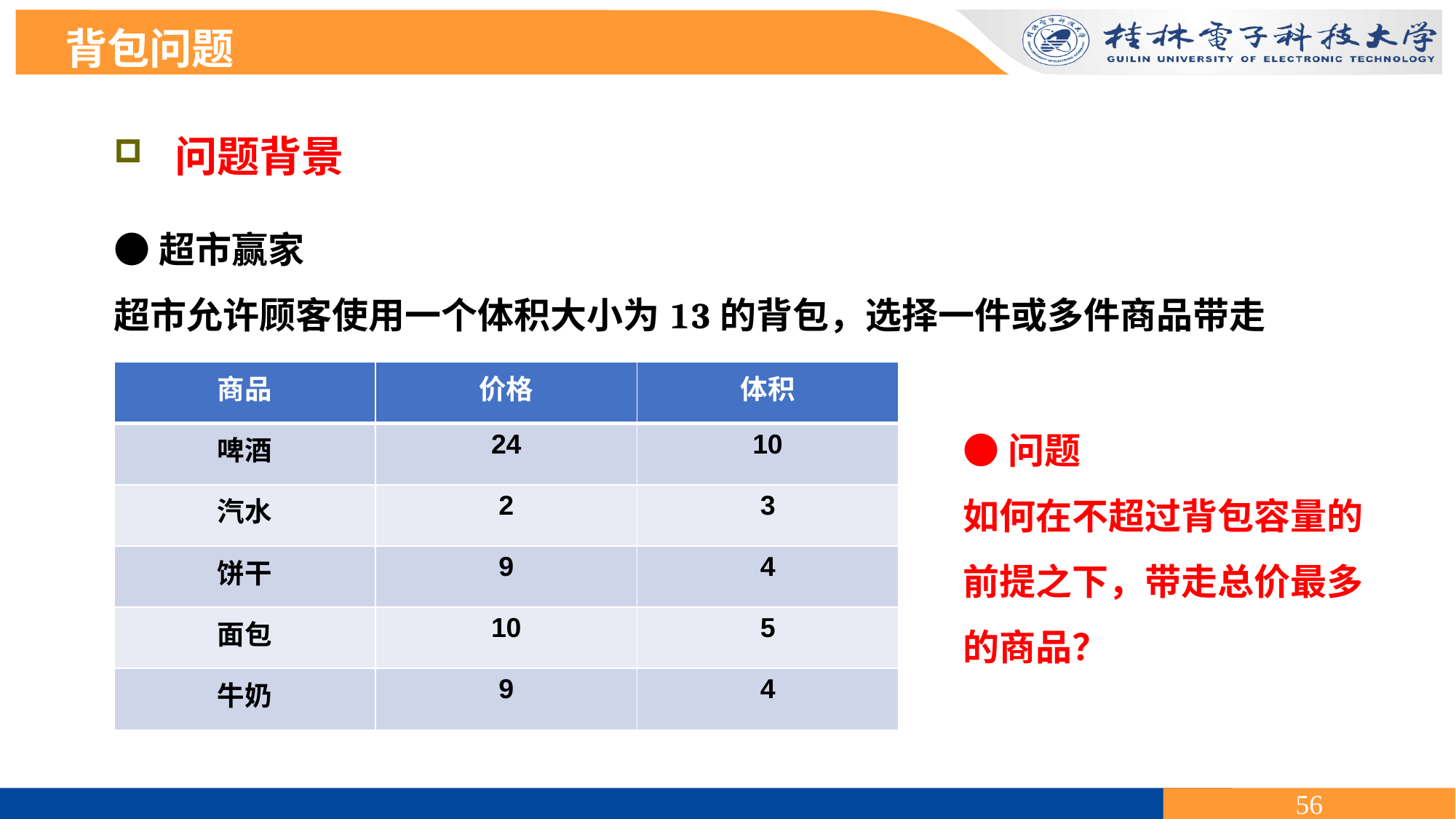

背包问题
 问题背景
●超市赢家
超市允许顾客使用一个体积大小为13的背包，选择一件或多件商品带走
| 商品 | 价格 | 体积 |
| --- | --- | --- |
| 啤酒 | 24 | 10 |
| 汽水 | 2 | 3 |
| 饼干 | 9 | 4 |
| 面包 | 10 | 5 |
| 牛奶 | 9 | 4 |
●问题
如何在不超过背包容量的前提之下，带走总价最多的商品？